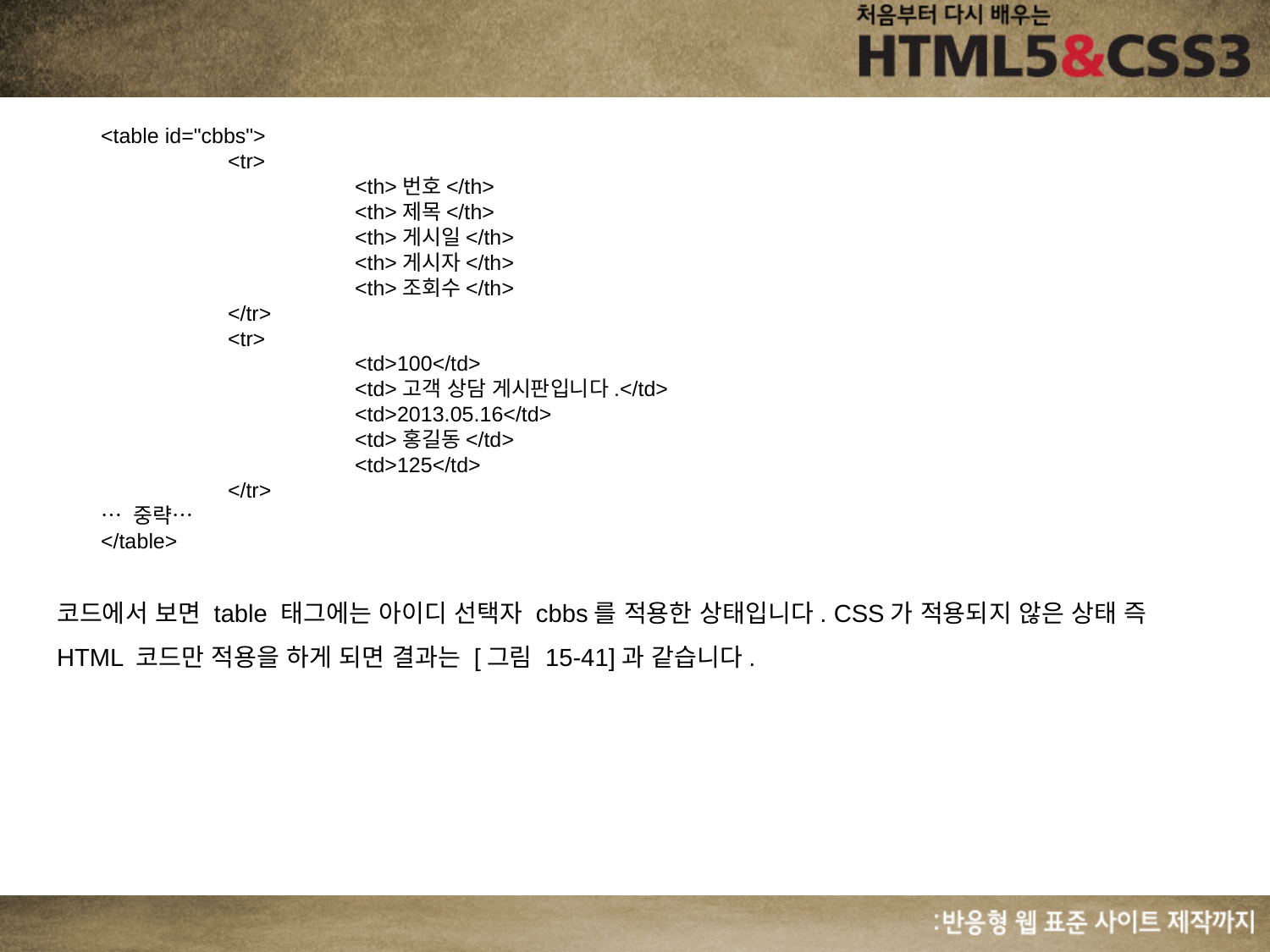

<table id="cbbs">
	<tr>
		<th>번호</th>
		<th>제목</th>
		<th>게시일</th>
		<th>게시자</th>
		<th>조회수</th>
	</tr>
	<tr>
		<td>100</td>
		<td>고객 상담 게시판입니다.</td>
		<td>2013.05.16</td>
		<td>홍길동</td>
		<td>125</td>
	</tr>
… 중략…
</table>

코드에서 보면 table 태그에는 아이디 선택자 cbbs를 적용한 상태입니다. CSS가 적용되지 않은 상태 즉 HTML 코드만 적용을 하게 되면 결과는 [그림 15-41]과 같습니다.